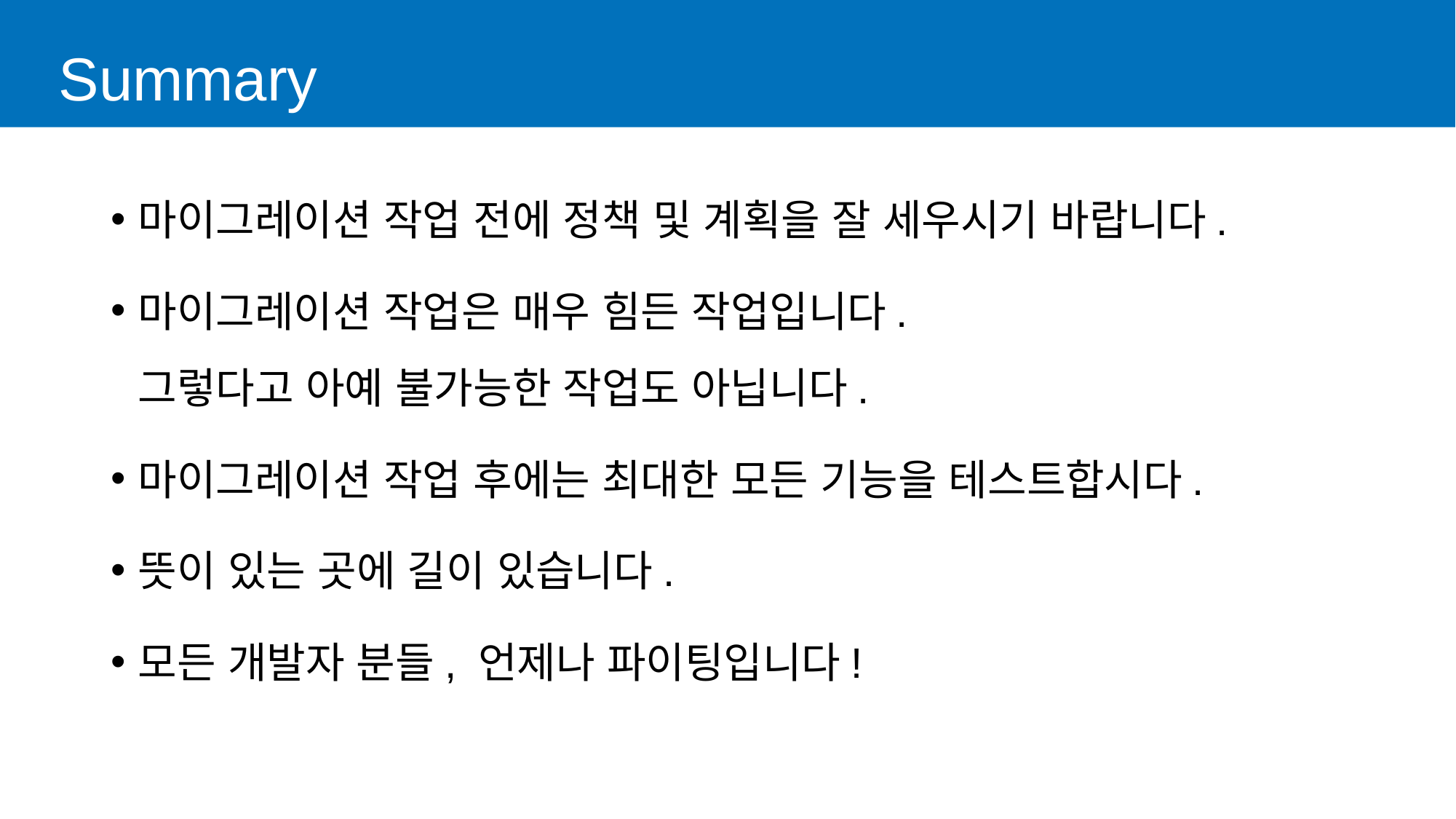

# Summary
마이그레이션 작업 전에 정책 및 계획을 잘 세우시기 바랍니다.
마이그레이션 작업은 매우 힘든 작업입니다.
그렇다고 아예 불가능한 작업도 아닙니다.
마이그레이션 작업 후에는 최대한 모든 기능을 테스트합시다.
뜻이 있는 곳에 길이 있습니다.
모든 개발자 분들, 언제나 파이팅입니다!